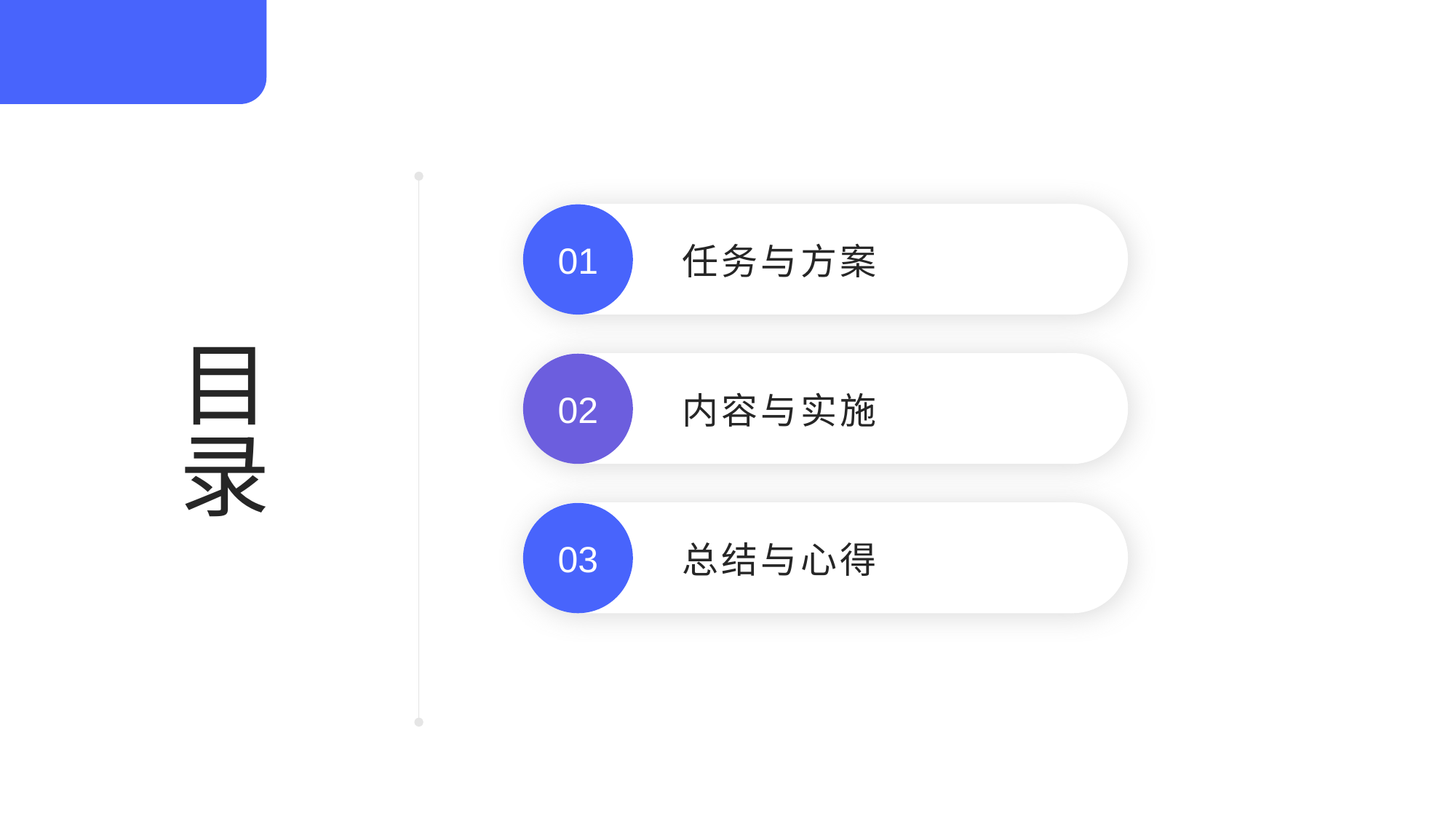

01
任务与方案
目录

02
内容与实施

03
总结与心得